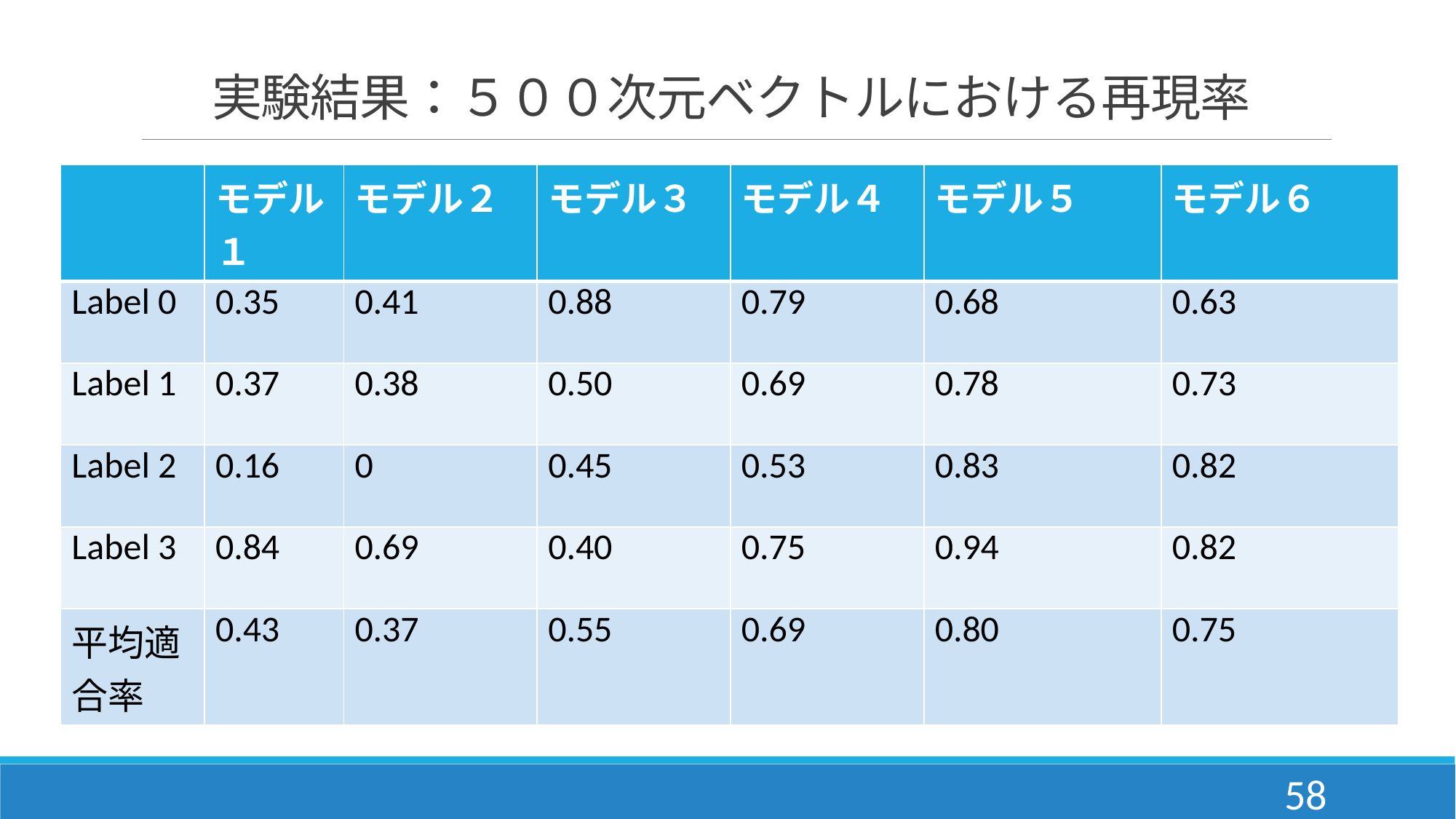

# 実験結果：５００次元ベクトルにおける再現率
|  | モデル１ | モデル２ | モデル３ | モデル４ | モデル５ | モデル６ |
| --- | --- | --- | --- | --- | --- | --- |
| Label 0 | 0.35 | 0.41 | 0.88 | 0.79 | 0.68 | 0.63 |
| Label 1 | 0.37 | 0.38 | 0.50 | 0.69 | 0.78 | 0.73 |
| Label 2 | 0.16 | 0 | 0.45 | 0.53 | 0.83 | 0.82 |
| Label 3 | 0.84 | 0.69 | 0.40 | 0.75 | 0.94 | 0.82 |
| 平均適合率 | 0.43 | 0.37 | 0.55 | 0.69 | 0.80 | 0.75 |
58